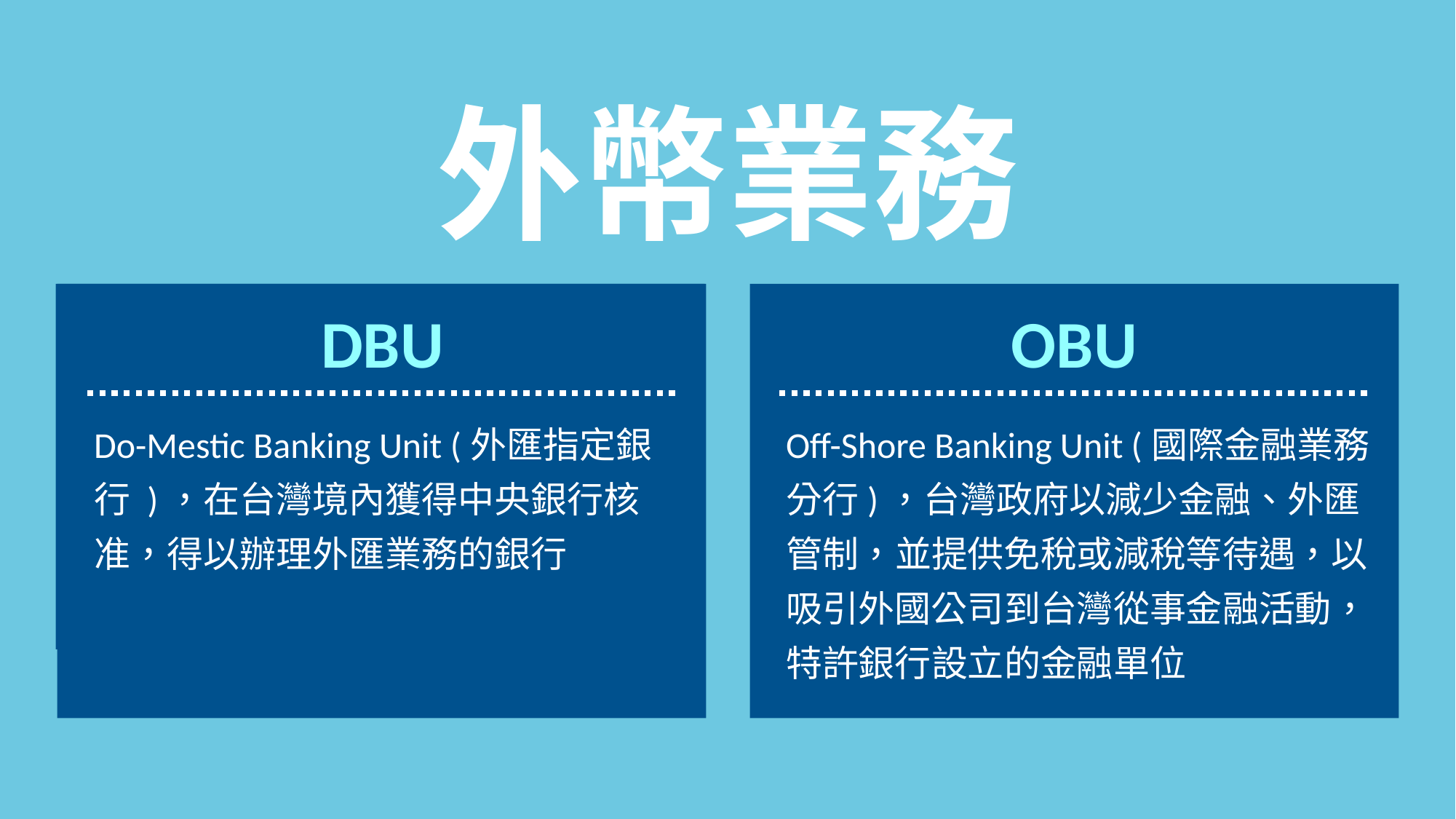

外幣業務

DBU
存款人憑存摺或約定的方式，可以隨時提取的存款

DBU
Do-Mestic Banking Unit (外匯指定銀行 )，在台灣境內獲得中央銀行核准，得以辦理外匯業務的銀行

OBU
Off-Shore Banking Unit (國際金融業務分行)，台灣政府以減少金融、外匯管制，並提供免稅或減稅等待遇，以吸引外國公司到台灣從事金融活動，特許銀行設立的金融單位
30